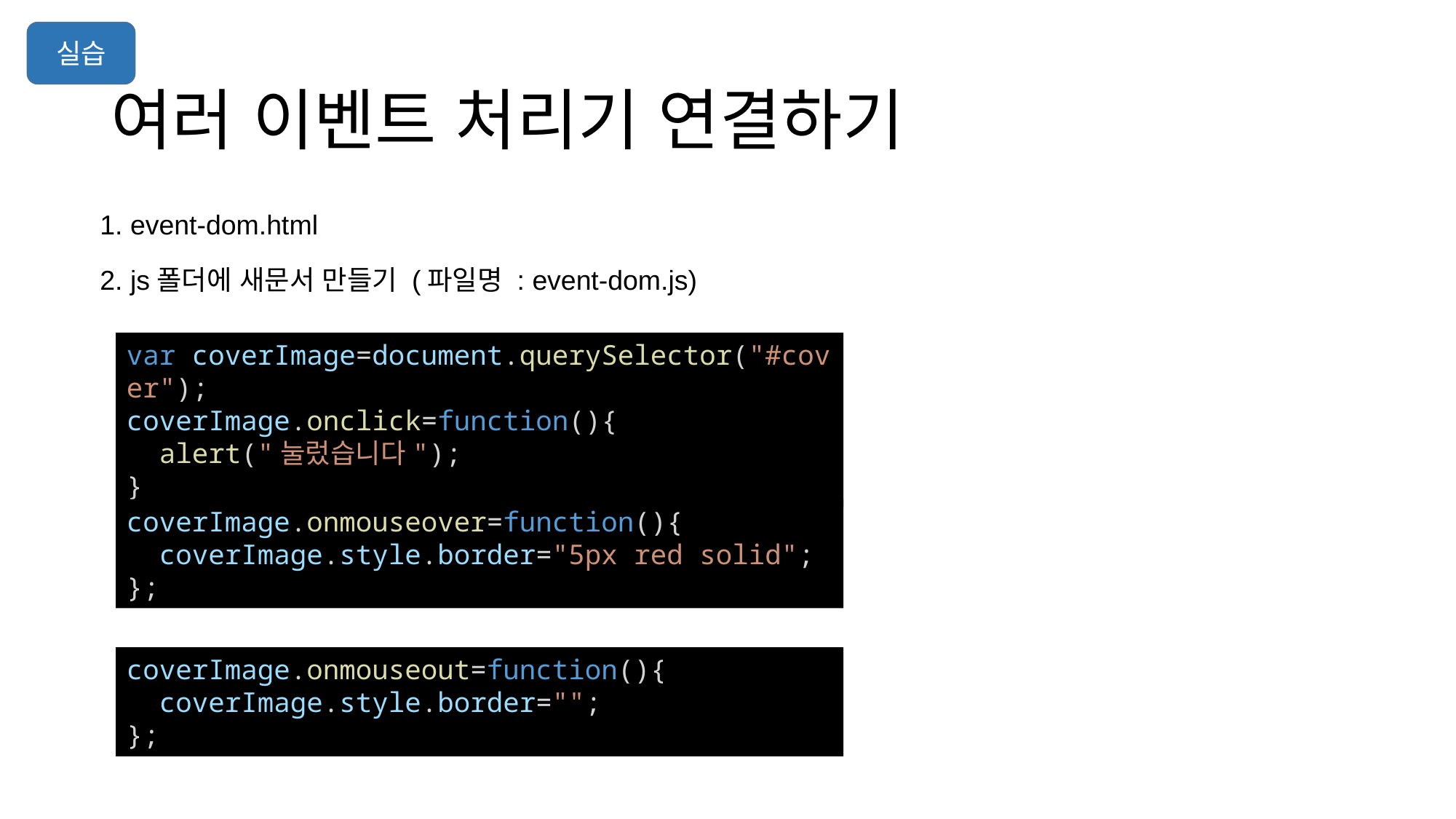

실습
# 여러 이벤트 처리기 연결하기
1. event-dom.html
2. js폴더에 새문서 만들기 (파일명 : event-dom.js)
var coverImage=document.querySelector("#cover");
coverImage.onclick=function(){
  alert("눌렀습니다");
}
coverImage.onmouseover=function(){
  coverImage.style.border="5px red solid";
};
coverImage.onmouseout=function(){
  coverImage.style.border="";
};